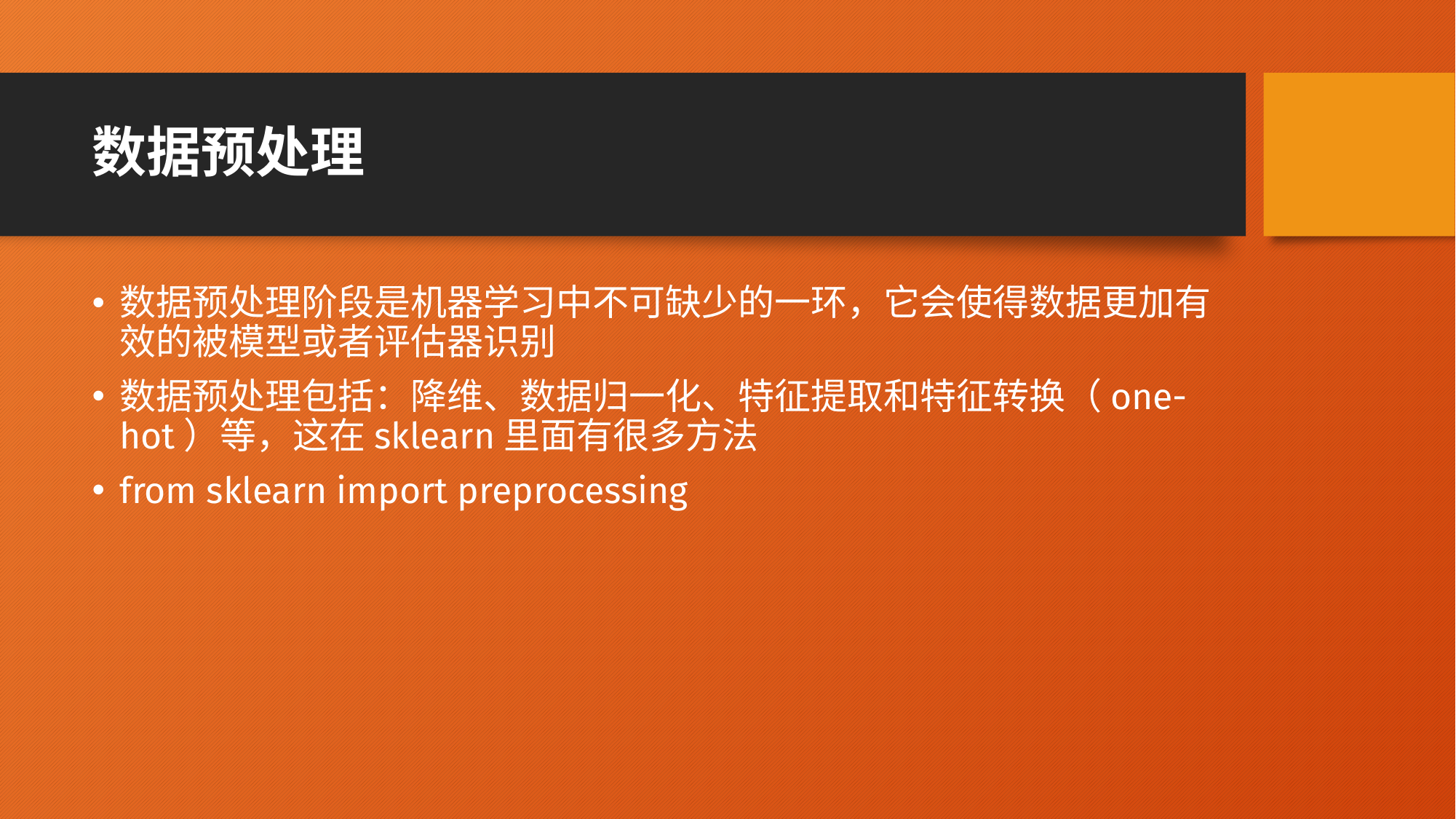

# 数据预处理
数据预处理阶段是机器学习中不可缺少的一环，它会使得数据更加有效的被模型或者评估器识别
数据预处理包括：降维、数据归一化、特征提取和特征转换（one-hot）等，这在sklearn里面有很多方法
from sklearn import preprocessing